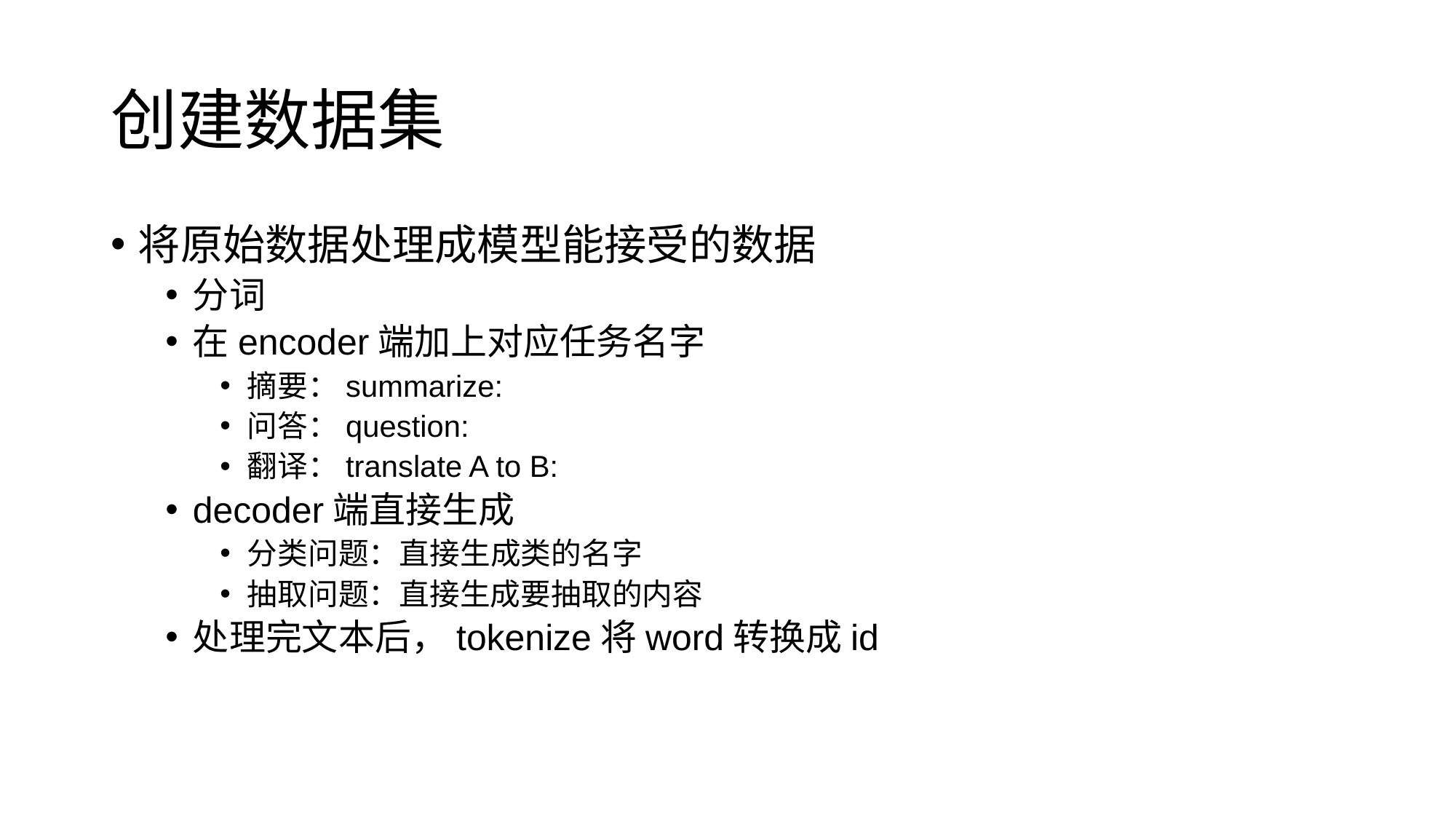

# 创建数据集
将原始数据处理成模型能接受的数据
分词
在encoder端加上对应任务名字
摘要：summarize:
问答：question:
翻译：translate A to B:
decoder端直接生成
分类问题：直接生成类的名字
抽取问题：直接生成要抽取的内容
处理完文本后，tokenize将word转换成id